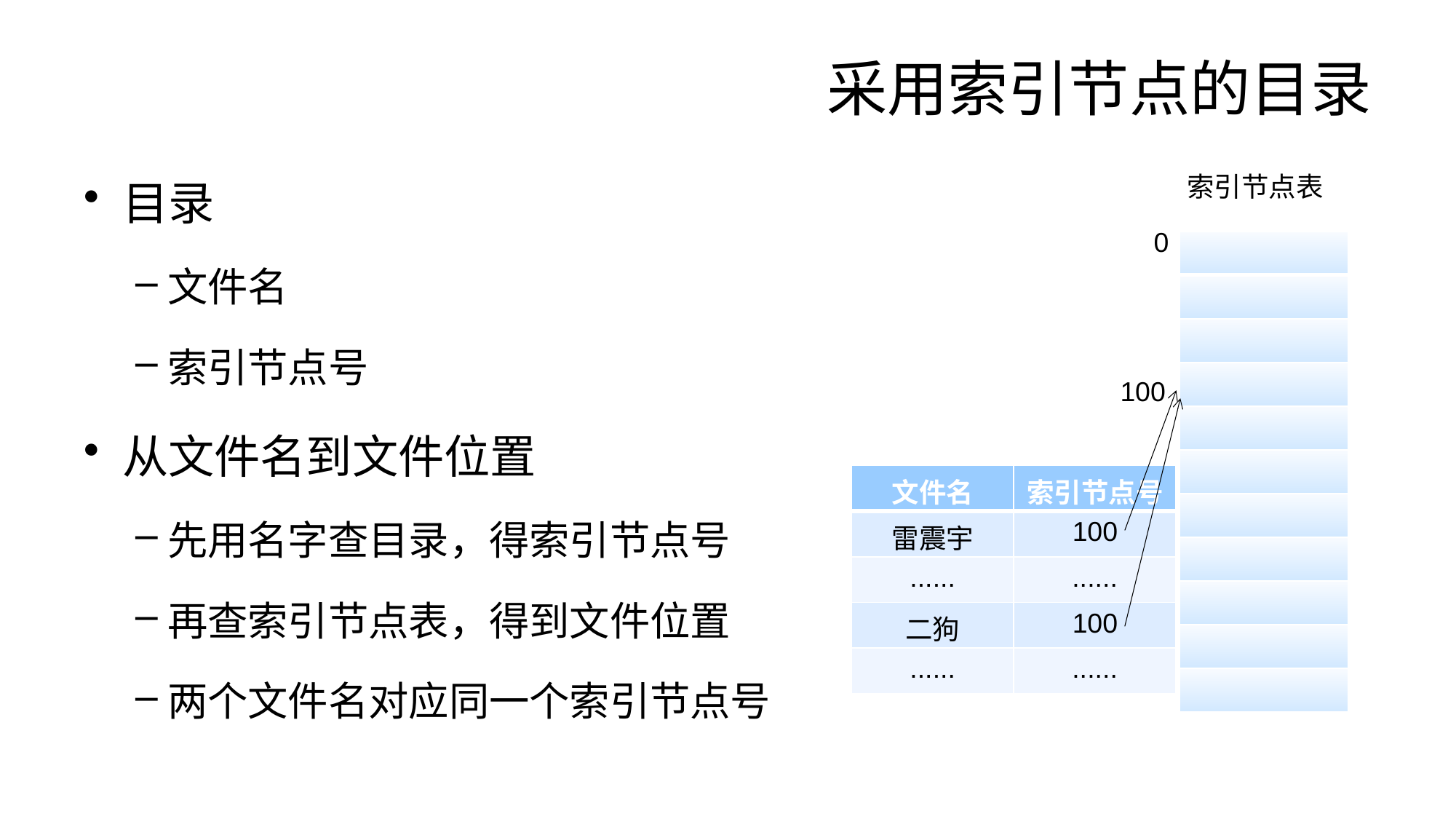

# 采用索引节点的目录
目录
文件名
索引节点号
从文件名到文件位置
先用名字查目录，得索引节点号
再查索引节点表，得到文件位置
两个文件名对应同一个索引节点号
索引节点表
0
|  |
| --- |
|  |
|  |
|  |
|  |
|  |
|  |
|  |
|  |
|  |
|  |
100
| 文件名 | 索引节点号 |
| --- | --- |
| 雷震宇 | 100 |
| ...... | ...... |
| 二狗 | 100 |
| ...... | ...... |